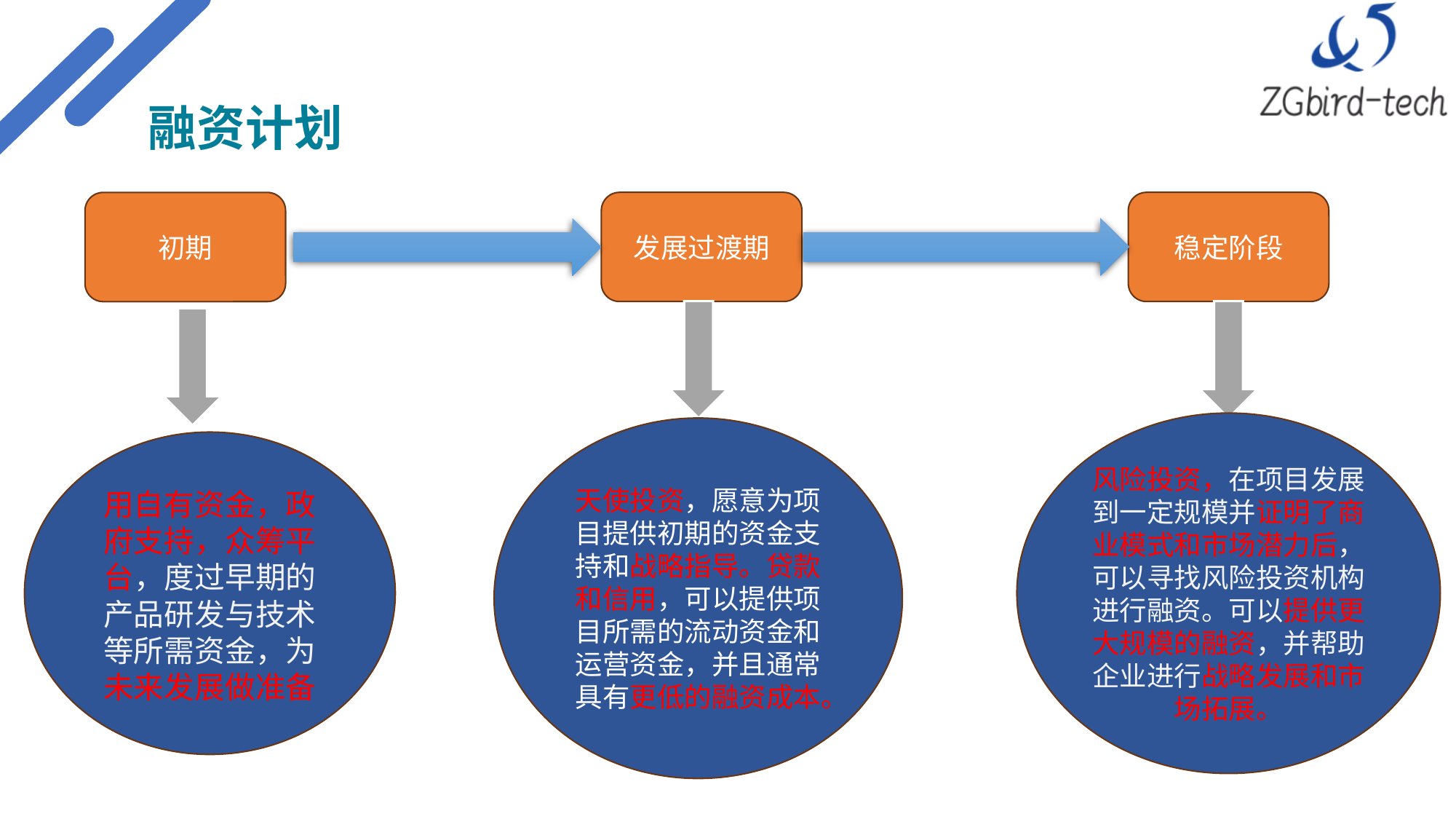

融资计划
发展过渡期
稳定阶段
初期

01

风险投资，在项目发展到一定规模并证明了商业模式和市场潜力后，可以寻找风险投资机构进行融资。可以提供更大规模的融资，并帮助企业进行战略发展和市场拓展。
天使投资，愿意为项目提供初期的资金支持和战略指导。贷款和信用，可以提供项目所需的流动资金和运营资金，并且通常具有更低的融资成本。

用自有资金，政府支持，众筹平台，度过早期的产品研发与技术等所需资金，为未来发展做准备